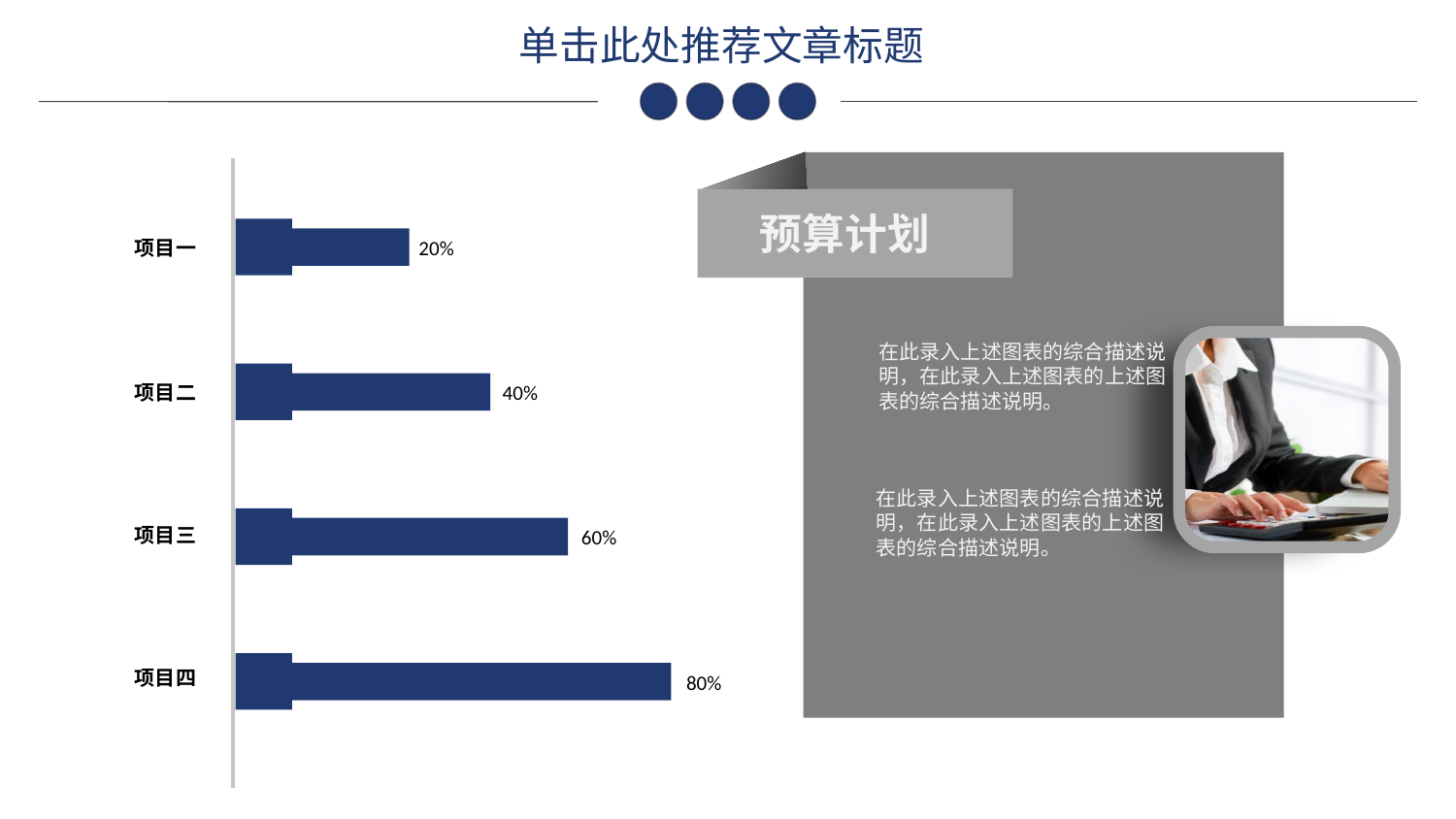

单击此处推荐文章标题

预算计划
项目一
20%

在此录入上述图表的综合描述说明，在此录入上述图表的上述图表的综合描述说明。

项目二

40%
在此录入上述图表的综合描述说明，在此录入上述图表的上述图表的综合描述说明。
项目三

60%
项目四

80%